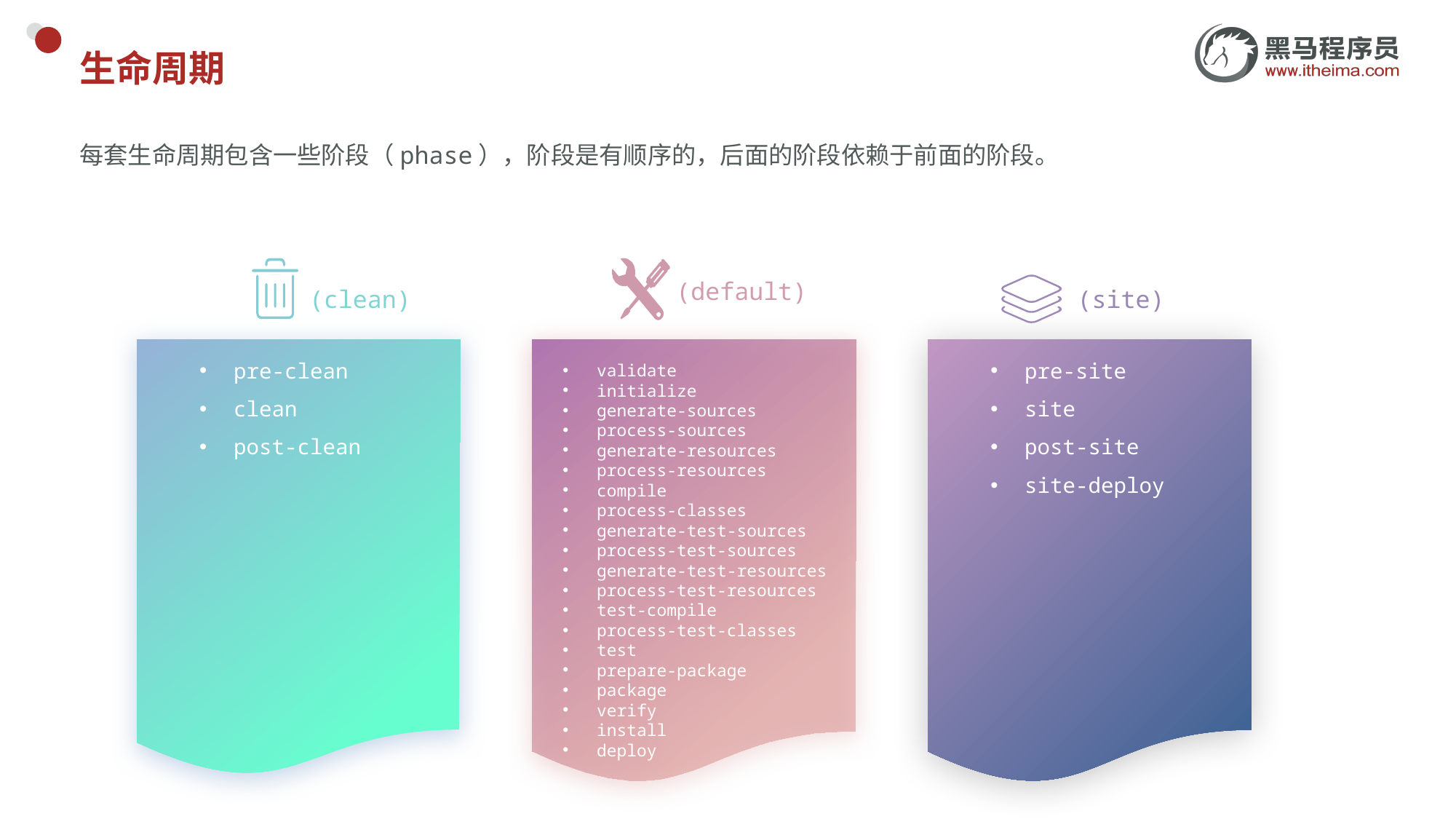

# 生命周期
每套生命周期包含一些阶段（phase），阶段是有顺序的，后面的阶段依赖于前面的阶段。

(default)

(clean)
(site)
pre-clean
clean
post-clean

validate
initialize
generate-sources
process-sources
generate-resources
process-resources
compile
process-classes
generate-test-sources
process-test-sources
generate-test-resources
process-test-resources
test-compile
process-test-classes
test
prepare-package
package
verify
install
deploy
pre-site
site
post-site
site-deploy